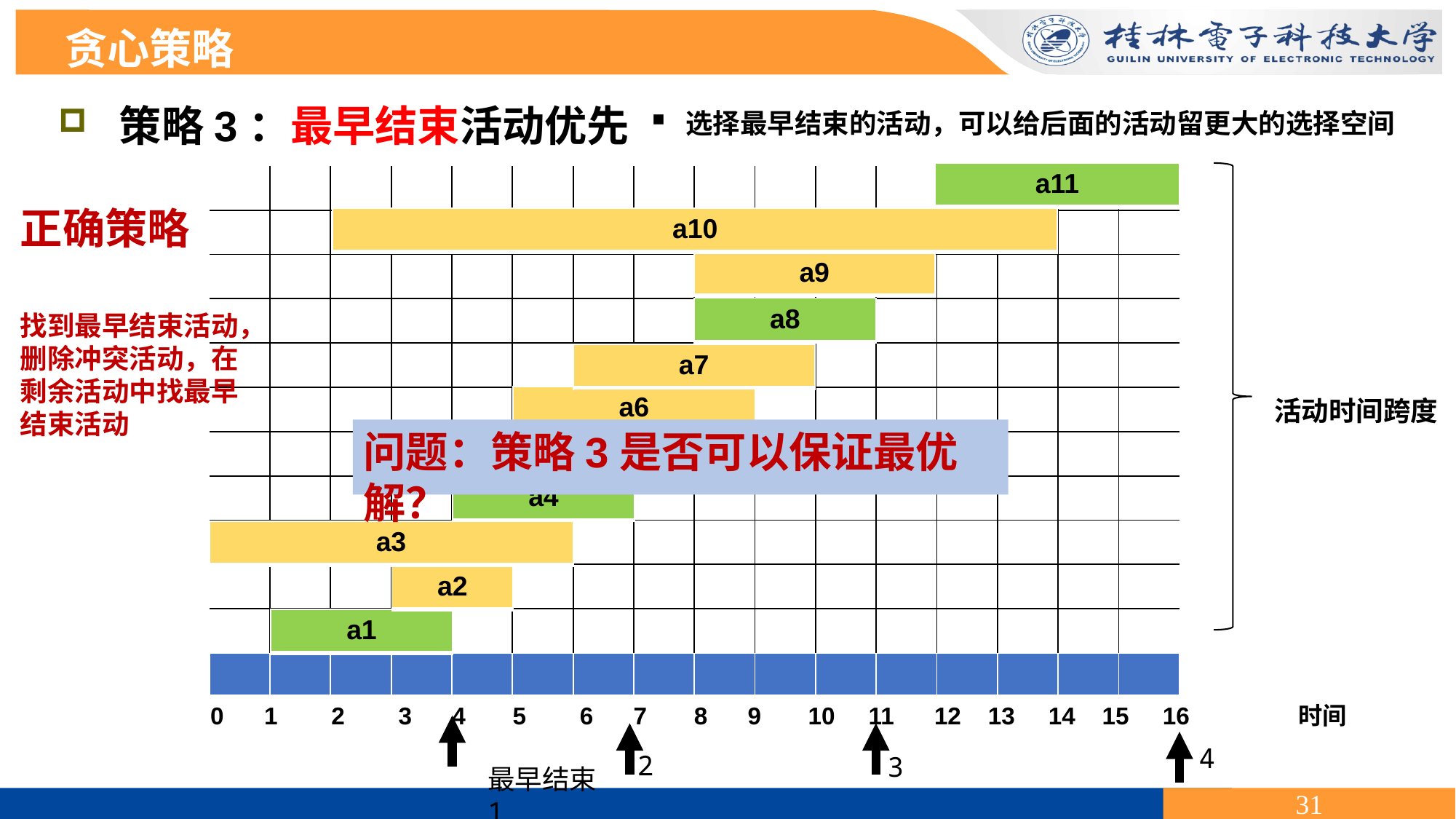

贪心策略
▪选择最早结束的活动，可以给后面的活动留更大的选择空间
 策略3：最早结束活动优先
| a11 |
| --- |

|  |  |  |  |  |  |  |  |  |  |  |  |  |  |  |  |
| --- | --- | --- | --- | --- | --- | --- | --- | --- | --- | --- | --- | --- | --- | --- | --- |
|  |  |  |  |  |  |  |  |  |  |  |  |  |  |  |  |
|  |  |  |  |  |  |  |  |  |  |  |  |  |  |  |  |
|  |  |  |  |  |  |  |  |  |  |  |  |  |  |  |  |
|  |  |  |  |  |  |  |  |  |  |  |  |  |  |  |  |
|  |  |  |  |  |  |  |  |  |  |  |  |  |  |  |  |
|  |  |  |  |  |  |  |  |  |  |  |  |  |  |  |  |
|  |  |  |  |  |  |  |  |  |  |  |  |  |  |  |  |
|  |  |  |  |  |  |  |  |  |  |  |  |  |  |  |  |
|  |  |  |  |  |  |  |  |  |  |  |  |  |  |  |  |
|  |  |  |  |  |  |  |  |  |  |  |  |  |  |  |  |
正确策略
| a10 |
| --- |
| a9 |
| --- |
| a8 |
| --- |
找到最早结束活动，删除冲突活动，在剩余活动中找最早结束活动
| a7 |
| --- |
| a6 |
| --- |
活动时间跨度
问题：策略3是否可以保证最优解？
| a5 |
| --- |
| a4 |
| --- |
| a3 |
| --- |
| a2 |
| --- |
| a1 |
| --- |
|  |  |  |  |  |  |  |  |  |  |  |  |  |  |  |  |
| --- | --- | --- | --- | --- | --- | --- | --- | --- | --- | --- | --- | --- | --- | --- | --- |
0      1        2        3      4       5        6      7       8      9       10     11      12    13     14    15     16               时间
4
2
3
最早结束1